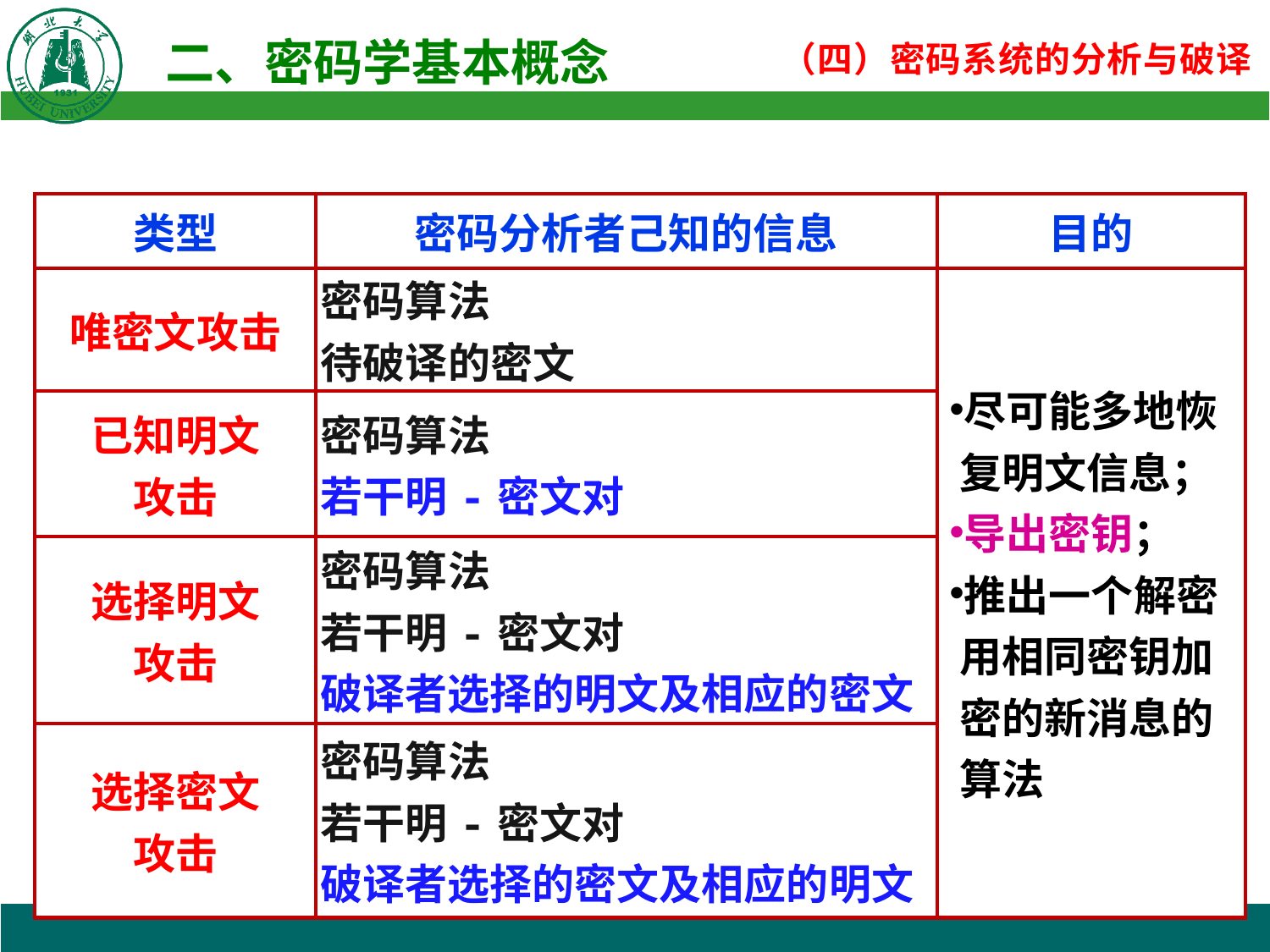

| 类型 | 密码分析者己知的信息 | 目的 |
| --- | --- | --- |
| 唯密文攻击 | 密码算法 待破译的密文 | 尽可能多地恢复明文信息； 导出密钥； 推出一个解密用相同密钥加密的新消息的算法 |
| 已知明文 攻击 | 密码算法 若干明-密文对 |  |
| 选择明文 攻击 | 密码算法 若干明-密文对 破译者选择的明文及相应的密文 |  |
| 选择密文 攻击 | 密码算法 若干明-密文对 破译者选择的密文及相应的明文 |  |